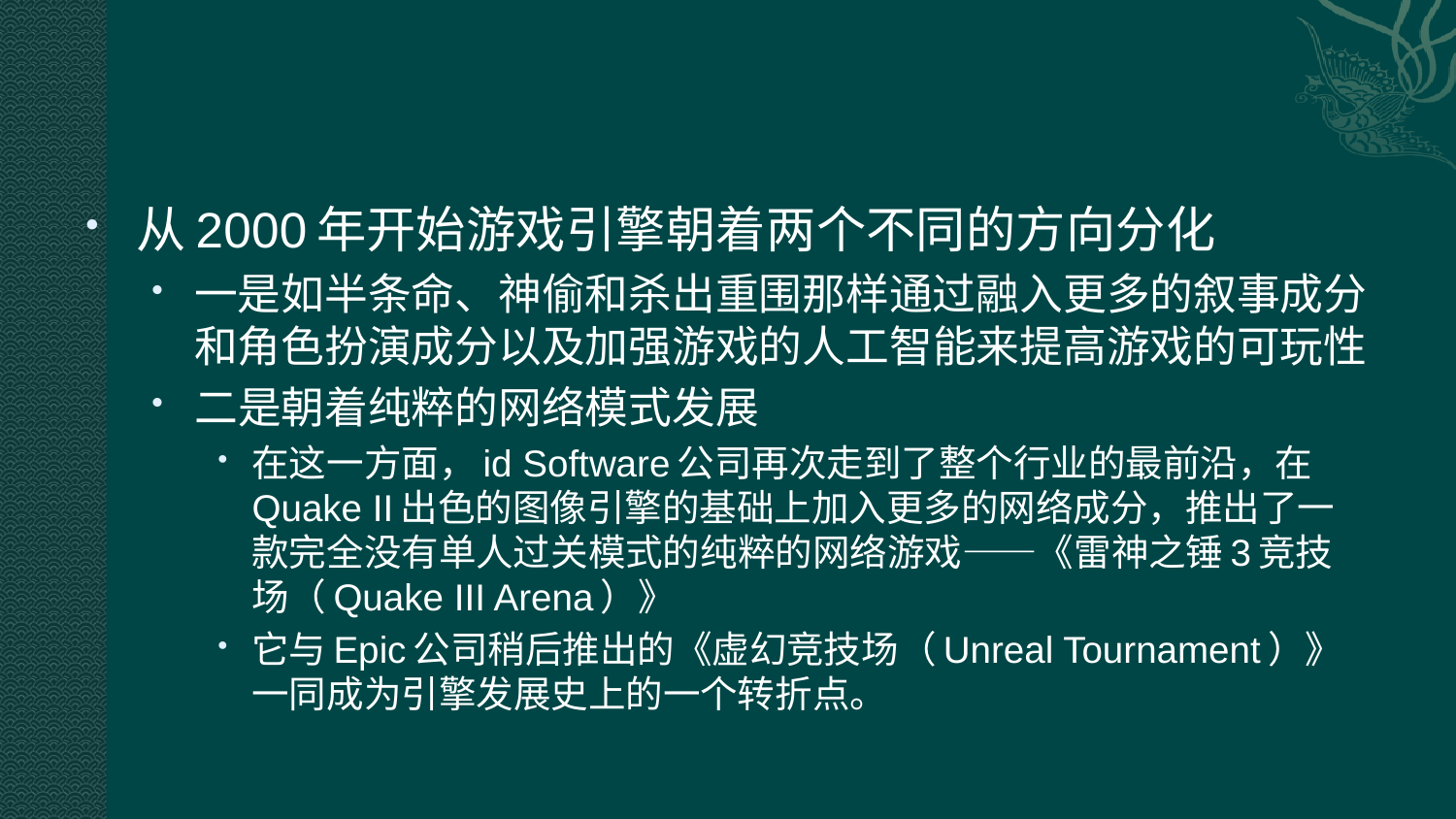

#
从2000年开始游戏引擎朝着两个不同的方向分化
一是如半条命、神偷和杀出重围那样通过融入更多的叙事成分和角色扮演成分以及加强游戏的人工智能来提高游戏的可玩性
二是朝着纯粹的网络模式发展
在这一方面，id Software公司再次走到了整个行业的最前沿，在Quake II出色的图像引擎的基础上加入更多的网络成分，推出了一款完全没有单人过关模式的纯粹的网络游戏——《雷神之锤3竞技场（Quake III Arena）》
它与Epic公司稍后推出的《虚幻竞技场（Unreal Tournament）》一同成为引擎发展史上的一个转折点。